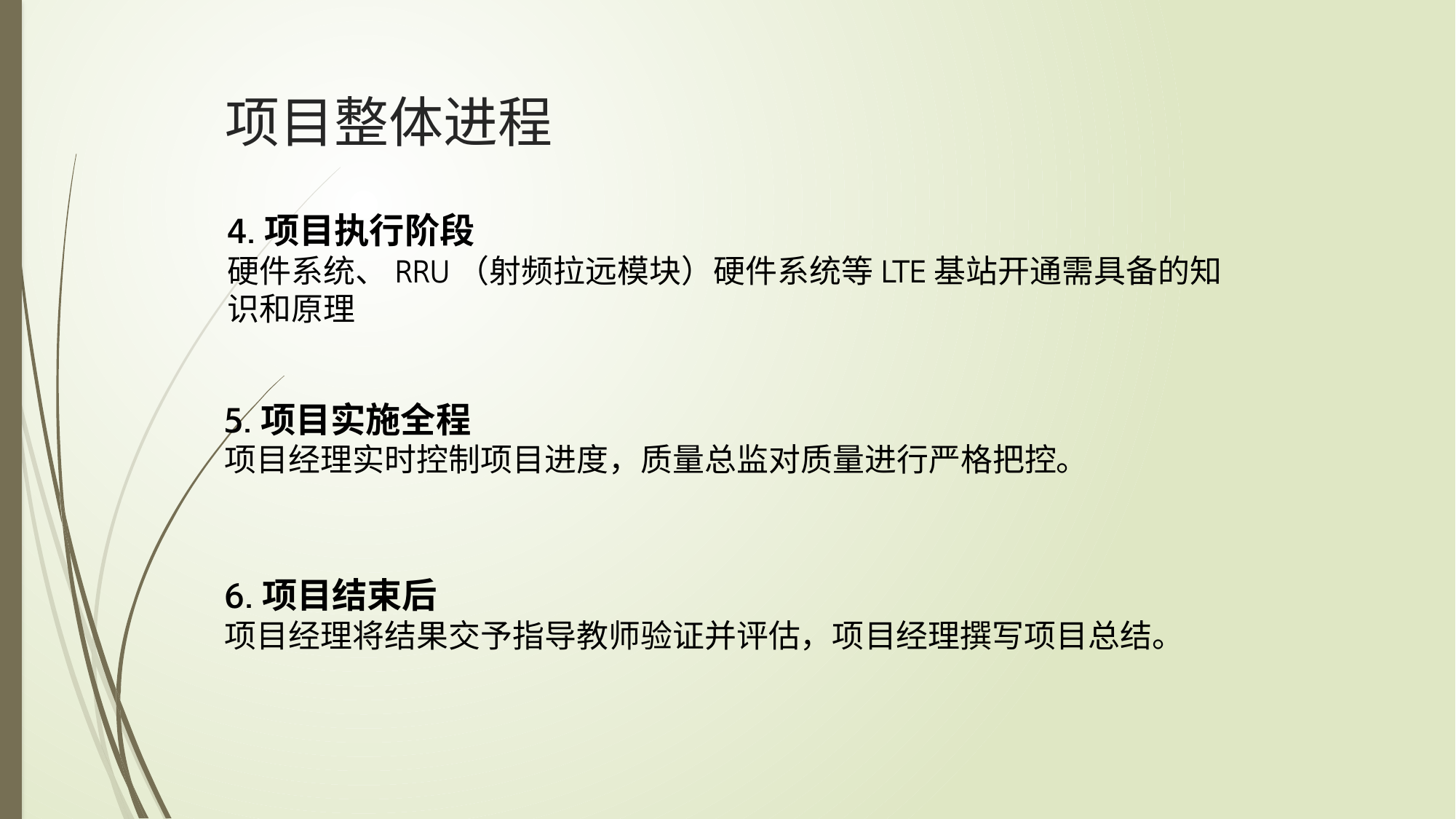

# 项目整体进程
4.项目执行阶段
硬件系统、RRU（射频拉远模块）硬件系统等LTE基站开通需具备的知识和原理

5.项目实施全程
项目经理实时控制项目进度，质量总监对质量进行严格把控。

6.项目结束后
项目经理将结果交予指导教师验证并评估，项目经理撰写项目总结。